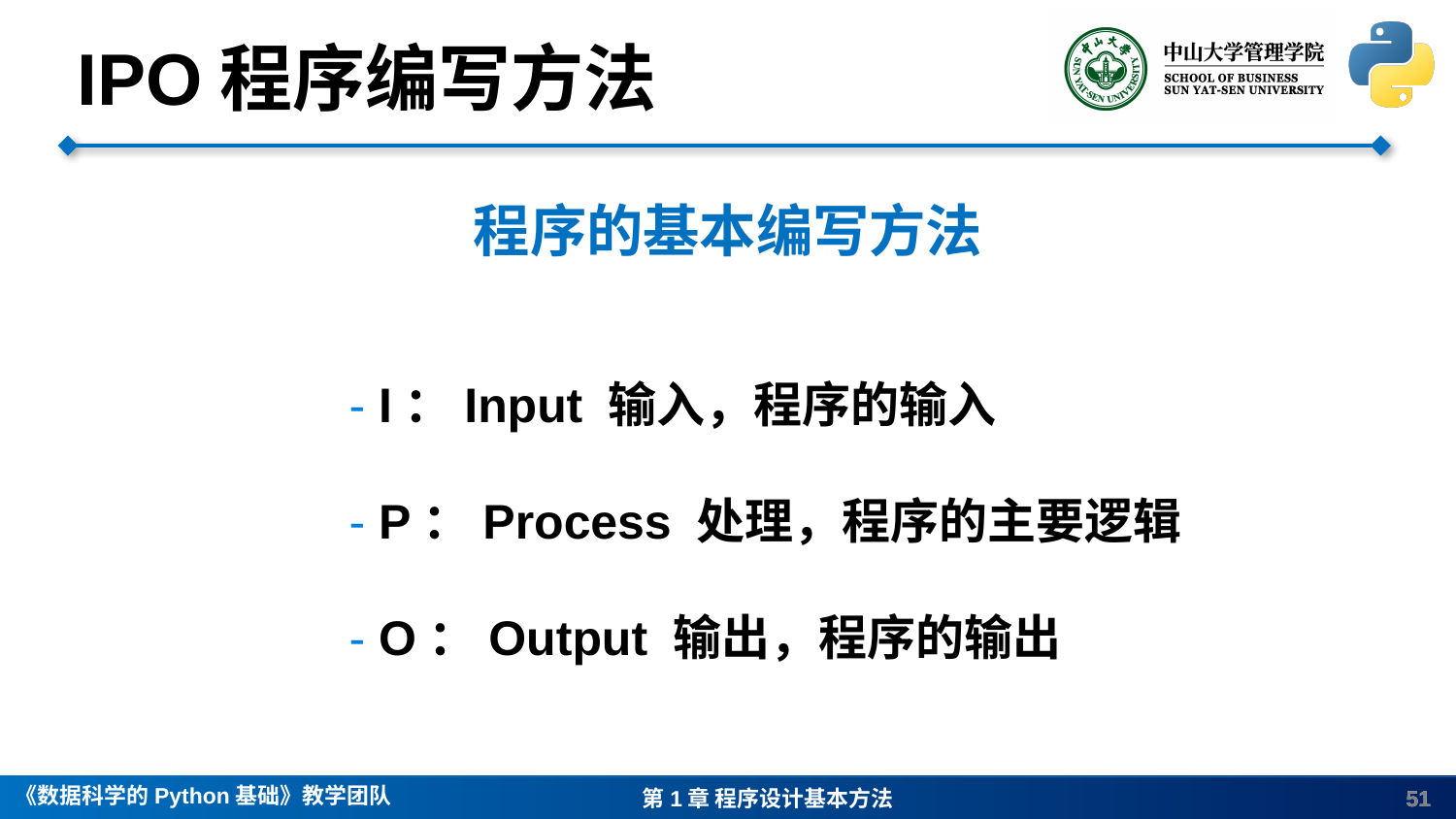

IPO程序编写方法
程序的基本编写方法
         	- I：Input 输入，程序的输入
         	- P：Process 处理，程序的主要逻辑
       	- O：Output 输出，程序的输出
51